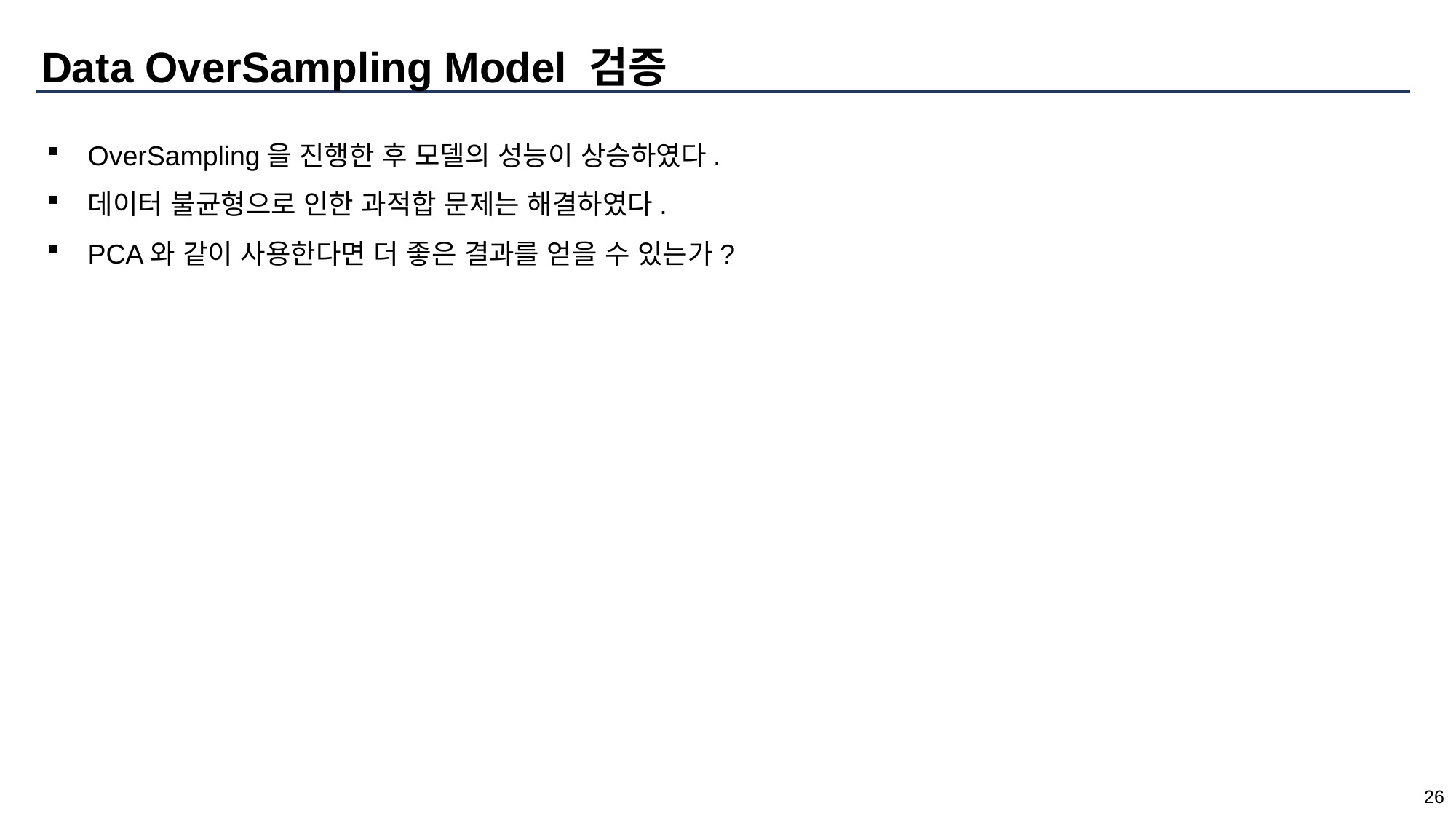

Data OverSampling Model 검증
OverSampling을 진행한 후 모델의 성능이 상승하였다.
데이터 불균형으로 인한 과적합 문제는 해결하였다.
PCA와 같이 사용한다면 더 좋은 결과를 얻을 수 있는가?
26